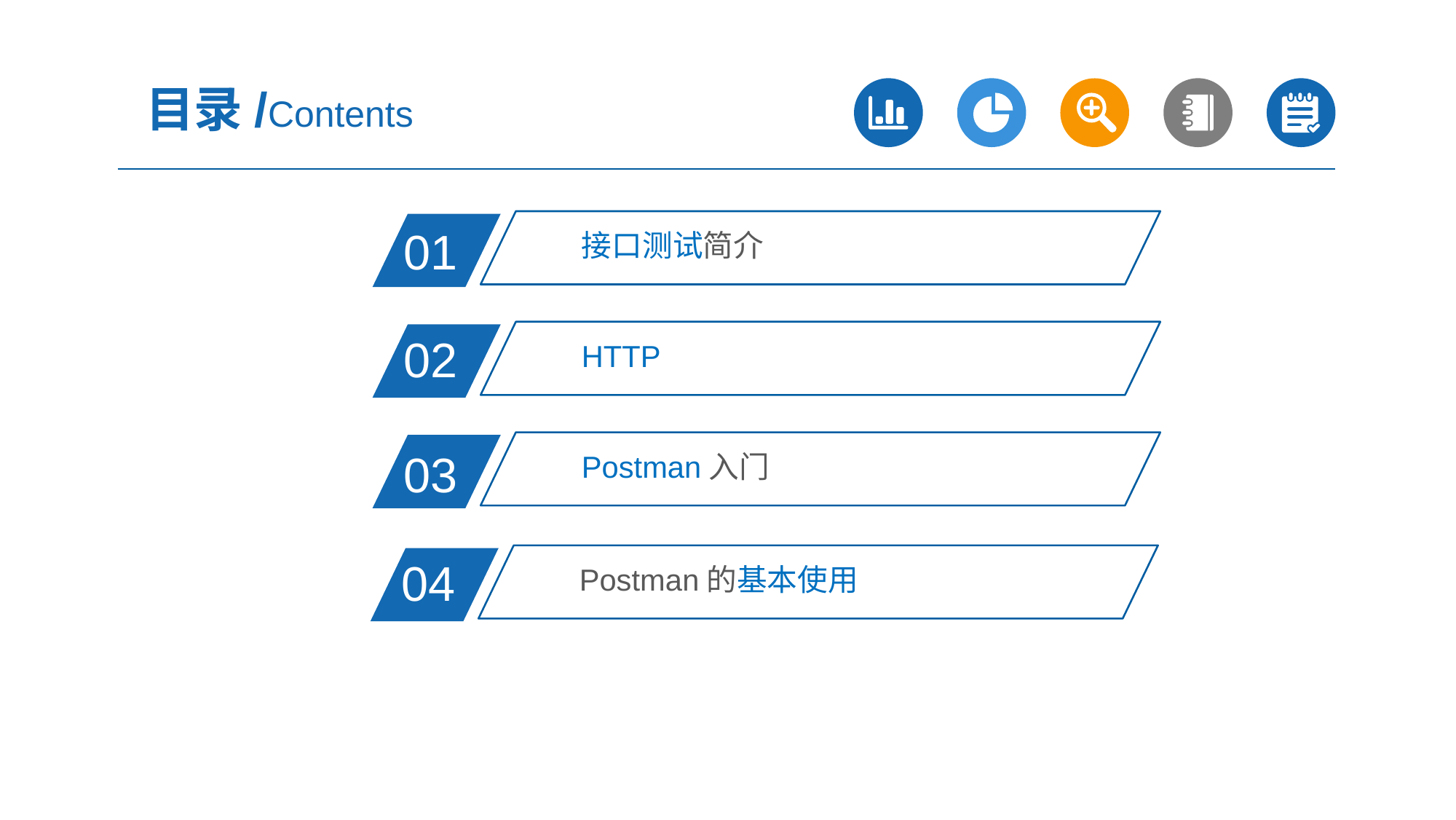

目录/Contents

接口测试简介

01

HTTP
02

Postman入门

03

Postman的基本使用
04